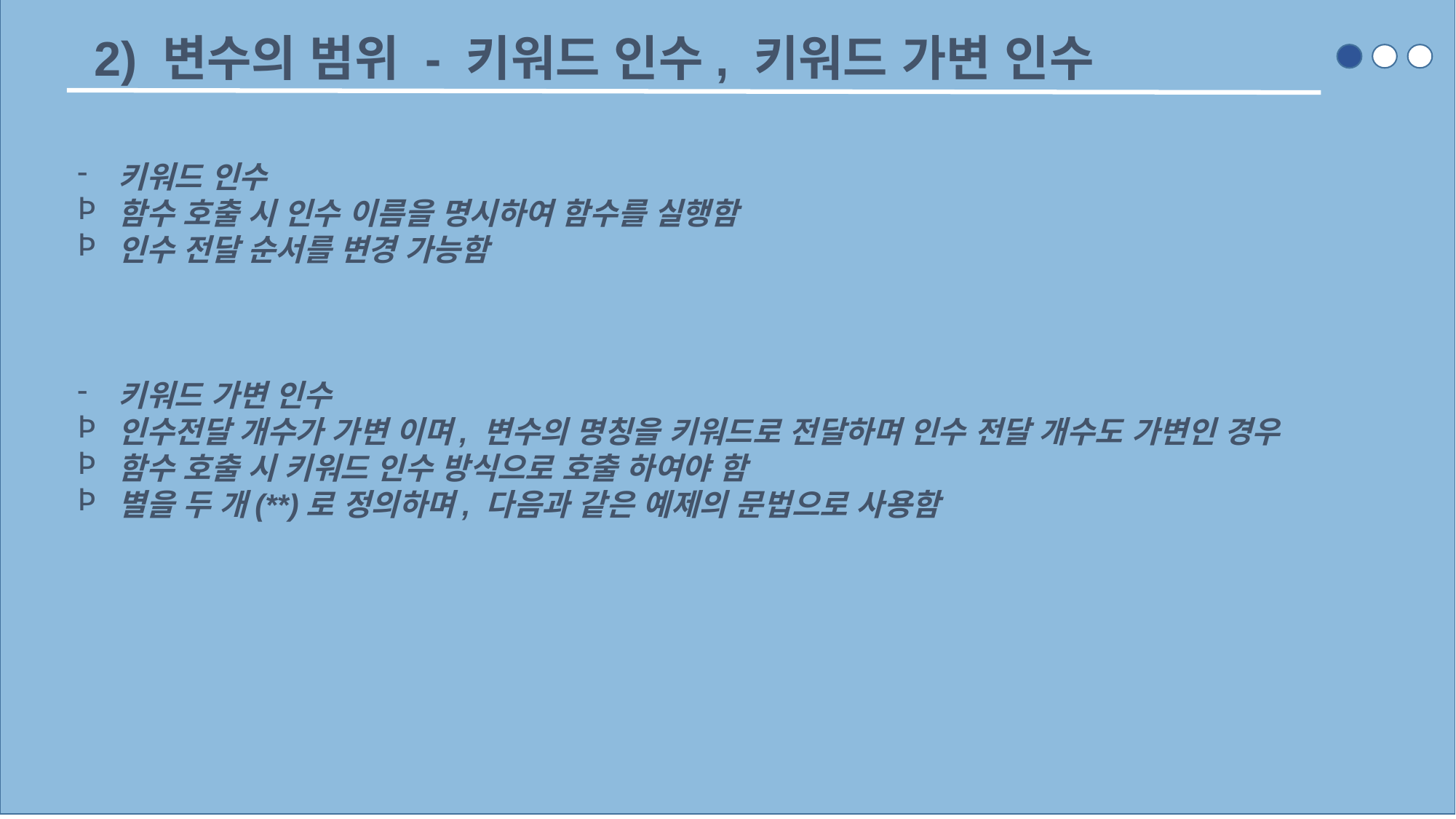

2) 변수의 범위 - 키워드 인수, 키워드 가변 인수

키워드 인수
함수 호출 시 인수 이름을 명시하여 함수를 실행함
인수 전달 순서를 변경 가능함

키워드 가변 인수
인수전달 개수가 가변 이며, 변수의 명칭을 키워드로 전달하며 인수 전달 개수도 가변인 경우
함수 호출 시 키워드 인수 방식으로 호출 하여야 함
별을 두 개(**)로 정의하며, 다음과 같은 예제의 문법으로 사용함